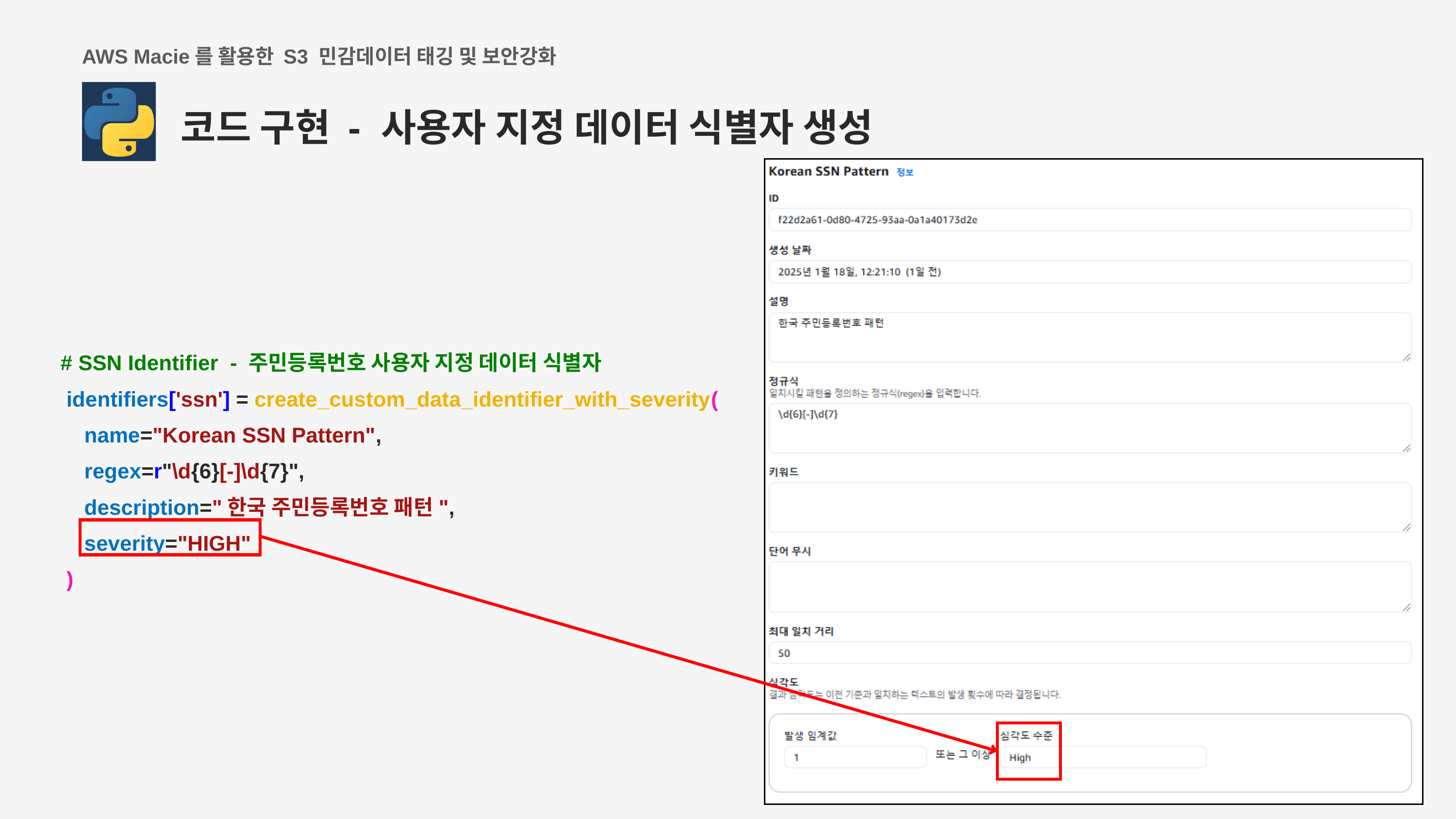

AWS Macie를 활용한 S3 민감데이터 태깅 및 보안강화

코드 구현 - 사용자 지정 데이터 식별자 생성

# SSN Identifier  - 주민등록번호 사용자 지정 데이터 식별자
 identifiers['ssn'] = create_custom_data_identifier_with_severity(
    name="Korean SSN Pattern",
    regex=r"\d{6}[-]\d{7}",
    description="한국 주민등록번호 패턴",
    severity="HIGH"
 )